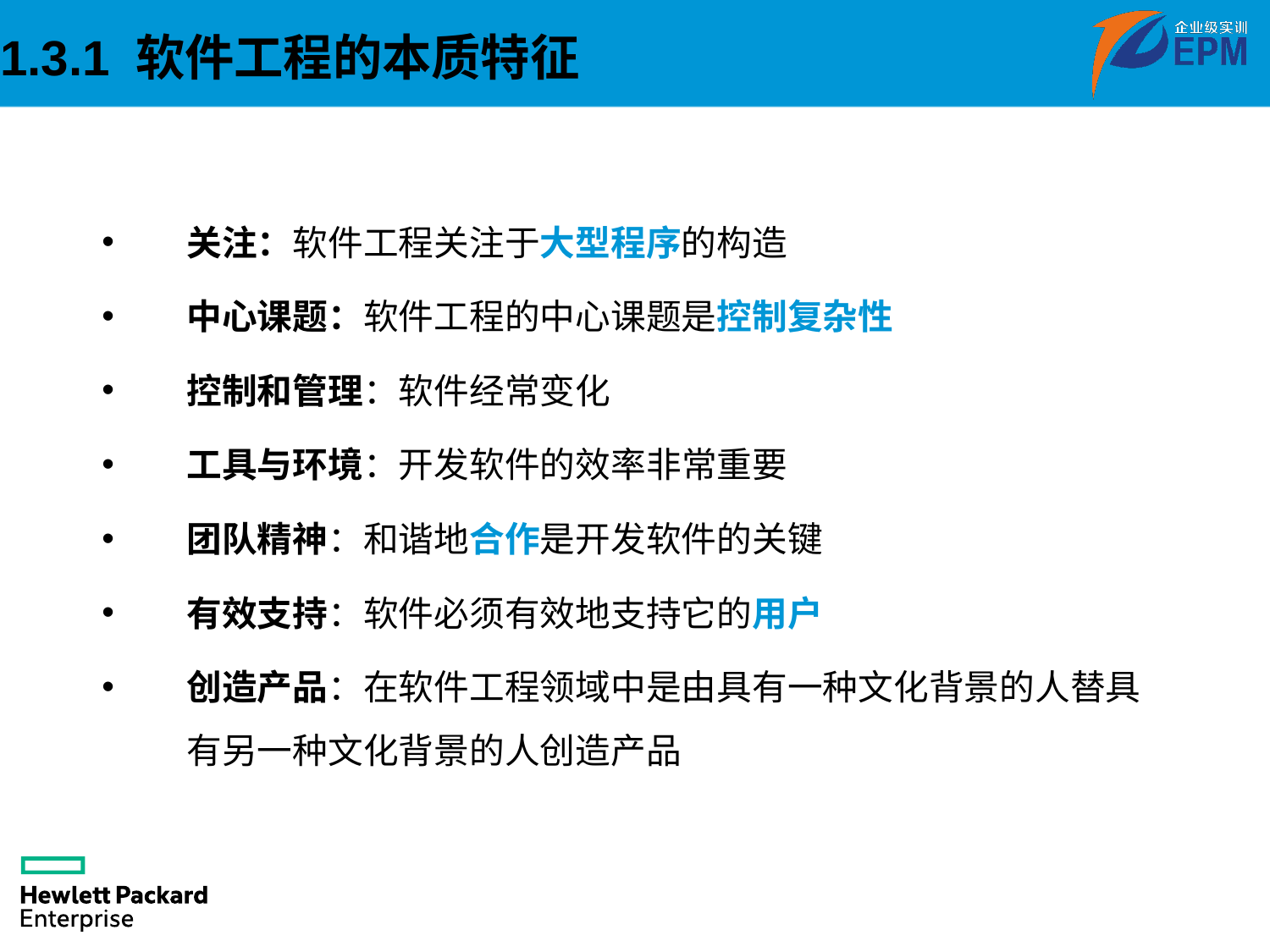

1.3.1 软件工程的本质特征
关注：软件工程关注于大型程序的构造
中心课题：软件工程的中心课题是控制复杂性
控制和管理：软件经常变化
工具与环境：开发软件的效率非常重要
团队精神：和谐地合作是开发软件的关键
有效支持：软件必须有效地支持它的用户
创造产品：在软件工程领域中是由具有一种文化背景的人替具有另一种文化背景的人创造产品